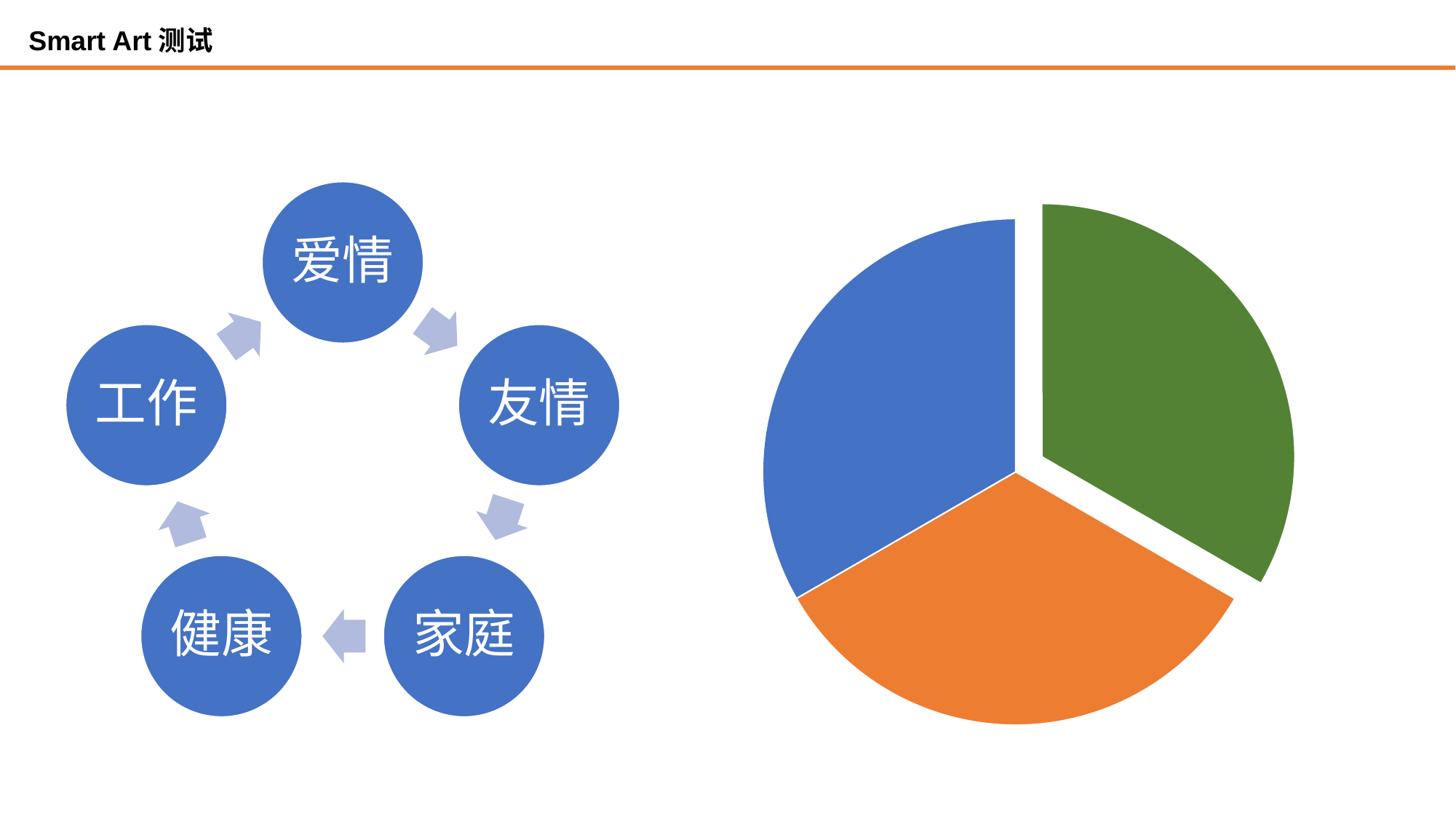

Smart Art测试
爱情

友情

家庭

健康

工作